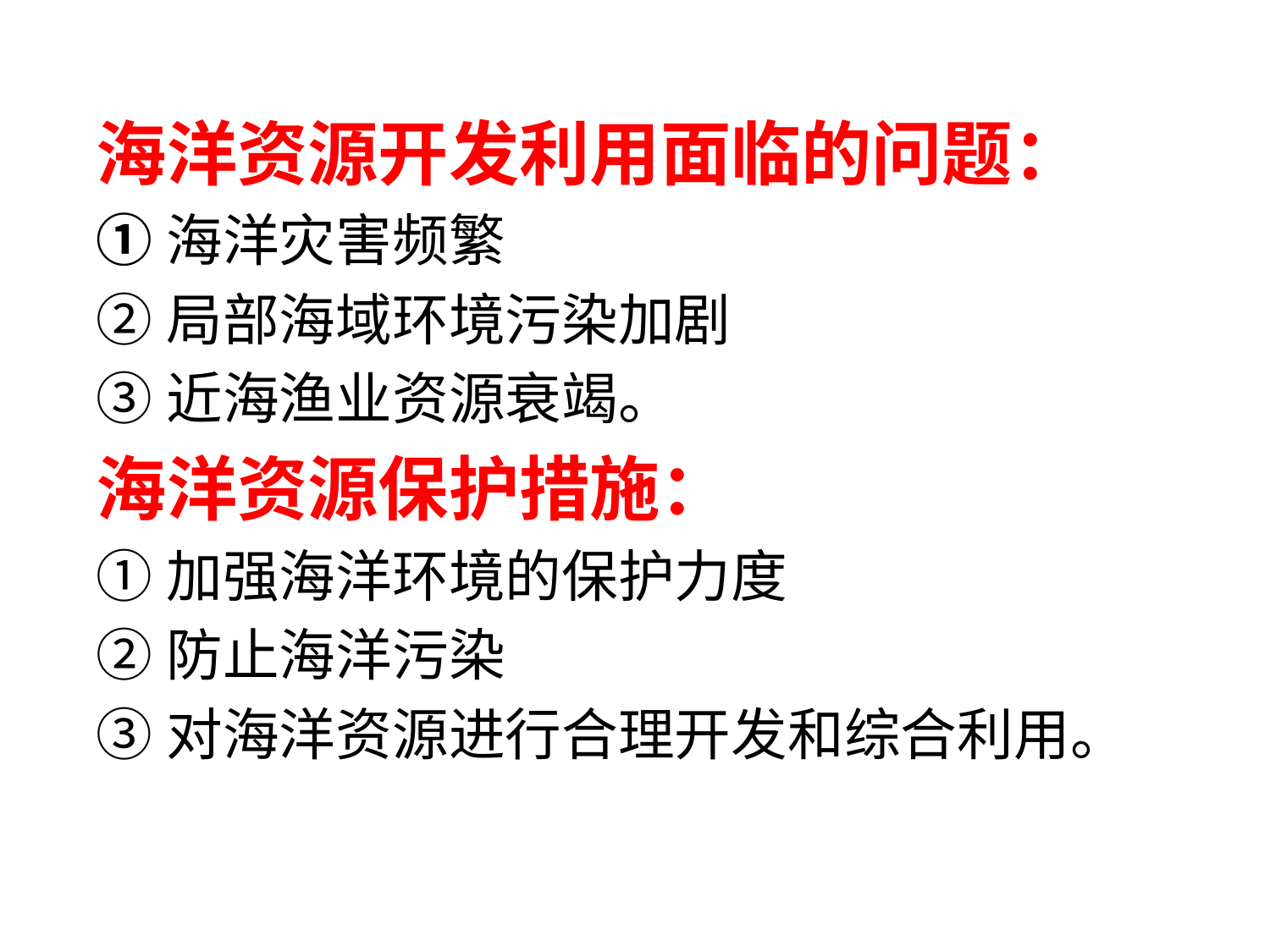

海洋资源开发利用面临的问题：
①海洋灾害频繁
②局部海域环境污染加剧
③近海渔业资源衰竭。
海洋资源保护措施：
①加强海洋环境的保护力度
②防止海洋污染
③对海洋资源进行合理开发和综合利用。